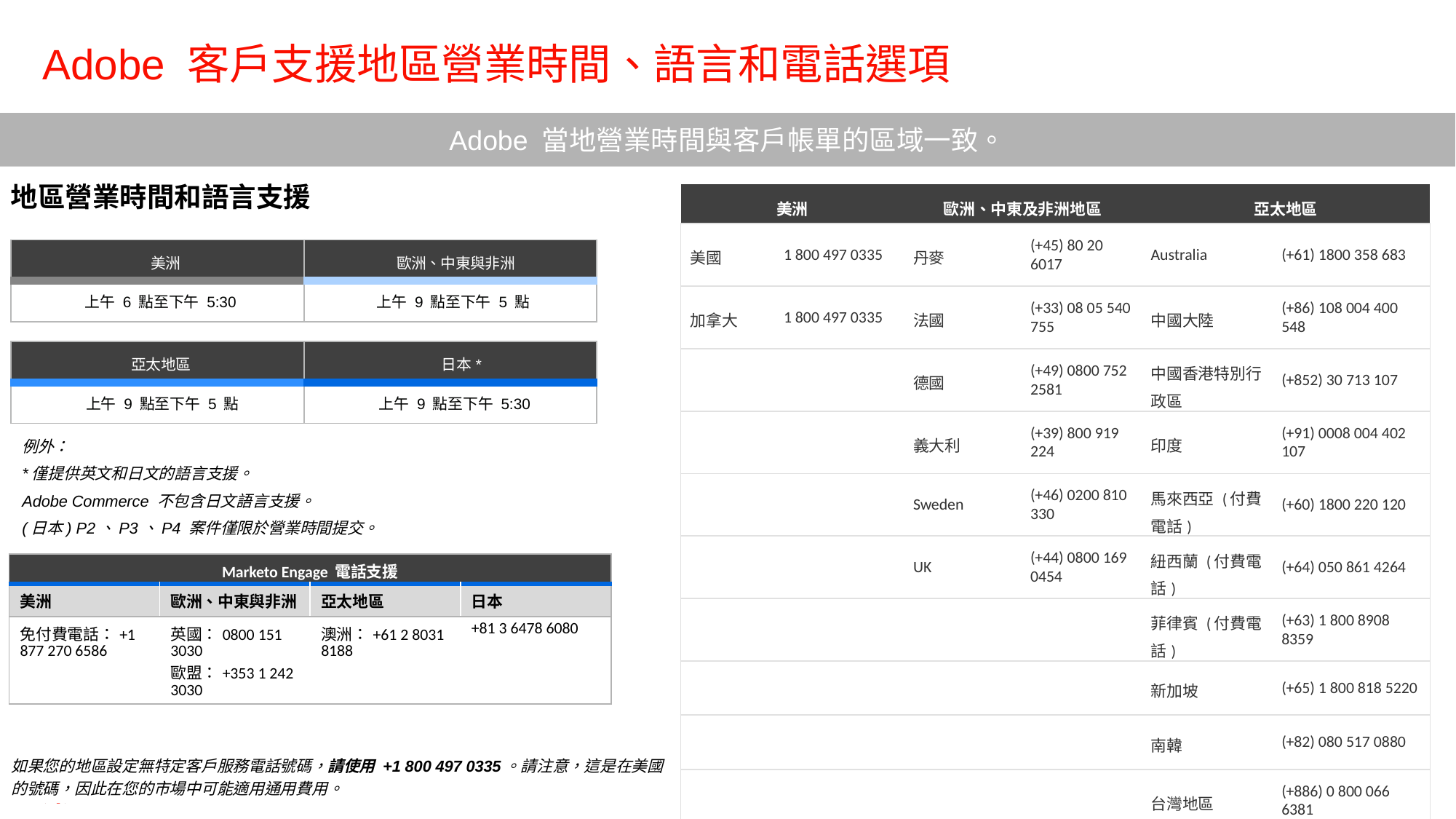

# Adobe 客戶支援地區營業時間、語言和電話選項
Adobe 當地營業時間與客戶帳單的區域一致。
地區營業時間和語言支援

| 美洲 |  | 歐洲、中東及非洲地區 |  | 亞太地區 |  |
| --- | --- | --- | --- | --- | --- |
| 美國 | 1 800 497 0335 | 丹麥 | (+45) 80 20 6017 | Australia | (+61) 1800 358 683 |
| 加拿大 | 1 800 497 0335 | 法國 | (+33) 08 05 540 755 | 中國大陸 | (+86) 108 004 400 548 |
|  |  | 德國 | (+49) 0800 752 2581 | 中國香港特別行政區 | (+852) 30 713 107 |
|  |  | 義大利 | (+39) 800 919 224 | 印度 | (+91) 0008 004 402 107 |
|  |  | Sweden | (+46) 0200 810 330 | 馬來西亞 (付費電話) | (+60) 1800 220 120 |
|  |  | UK | (+44) 0800 169 0454 | 紐西蘭 (付費電話) | (+64) 050 861 4264 |
|  |  |  |  | 菲律賓 (付費電話) | (+63) 1 800 8908 8359 |
|  |  |  |  | 新加坡 | (+65) 1 800 818 5220 |
|  |  |  |  | 南韓 | (+82) 080 517 0880 |
|  |  |  |  | 台灣地區 | (+886) 0 800 066 6381 |
| 美洲 | 歐洲、中東與非洲 |
| --- | --- |
| 上午 6 點至下午 5:30 | 上午 9 點至下午 5 點 |
| 亞太地區 | 日本\* |
| --- | --- |
| 上午 9 點至下午 5 點 | 上午 9 點至下午 5:30 |
例外：
*僅提供英文和日文的語言支援。
Adobe Commerce 不包含日文語言支援。
(日本) P2、P3、P4 案件僅限於營業時間提交。
| Marketo Engage 電話支援 |  |  |  |
| --- | --- | --- | --- |
| 美洲 | 歐洲、中東與非洲 | 亞太地區 | 日本 |
| 免付費電話：+1 877 270 6586 | 英國：0800 151 3030  歐盟：+353 1 242 3030 | 澳洲：+61 2 8031 8188 | +81 3 6478 6080 |
如果您的地區設定無特定客戶服務電話號碼，請使用 +1 800 497 0335。請注意，這是在美國的號碼，因此在您的市場中可能適用通用費用。